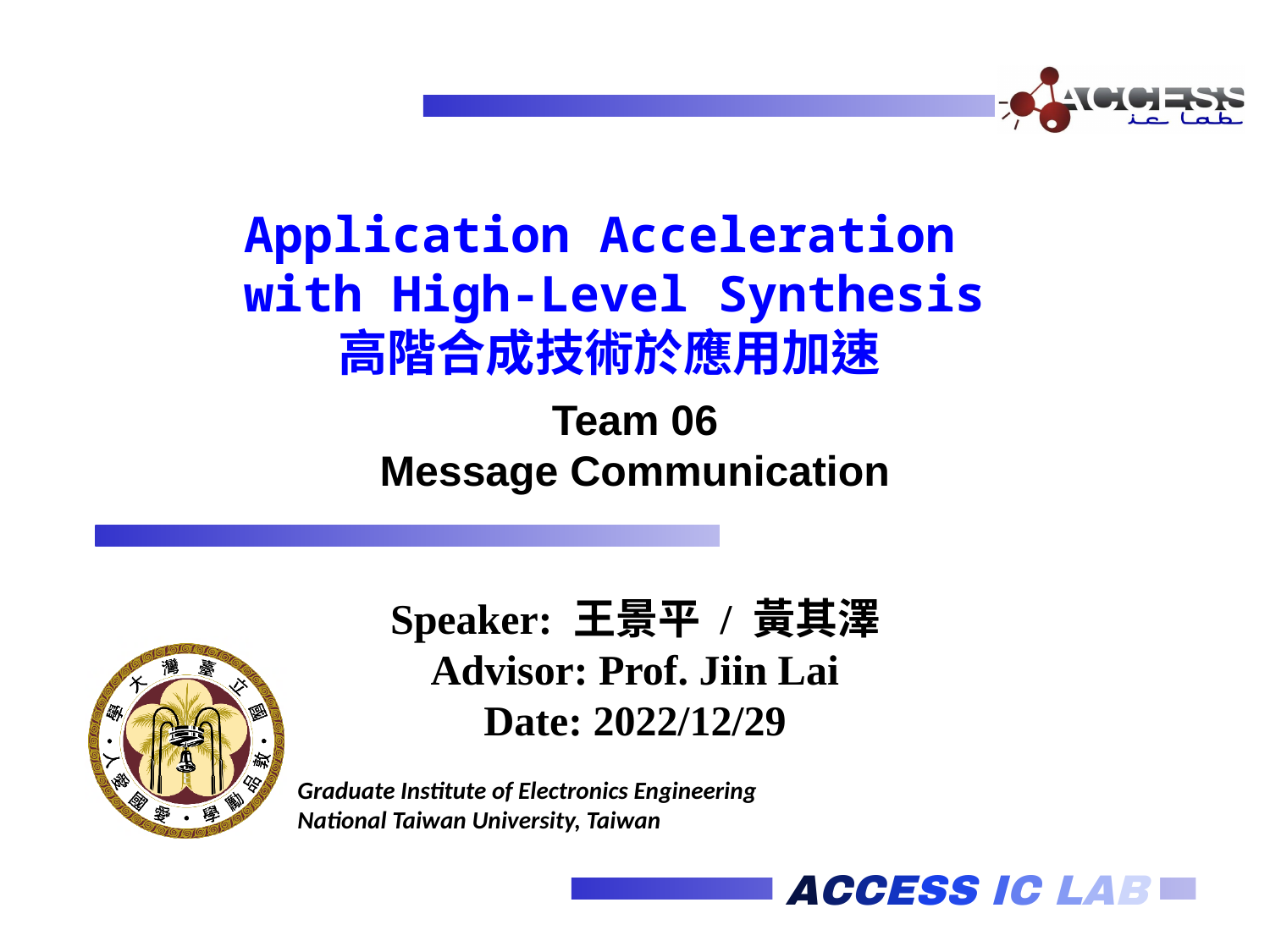

Application Acceleration
with High-Level Synthesis
高階合成技術於應用加速
Team 06
Message Communication
Speaker: 王景平 / 黃其澤
Advisor: Prof. Jiin Lai
Date: 2022/12/29